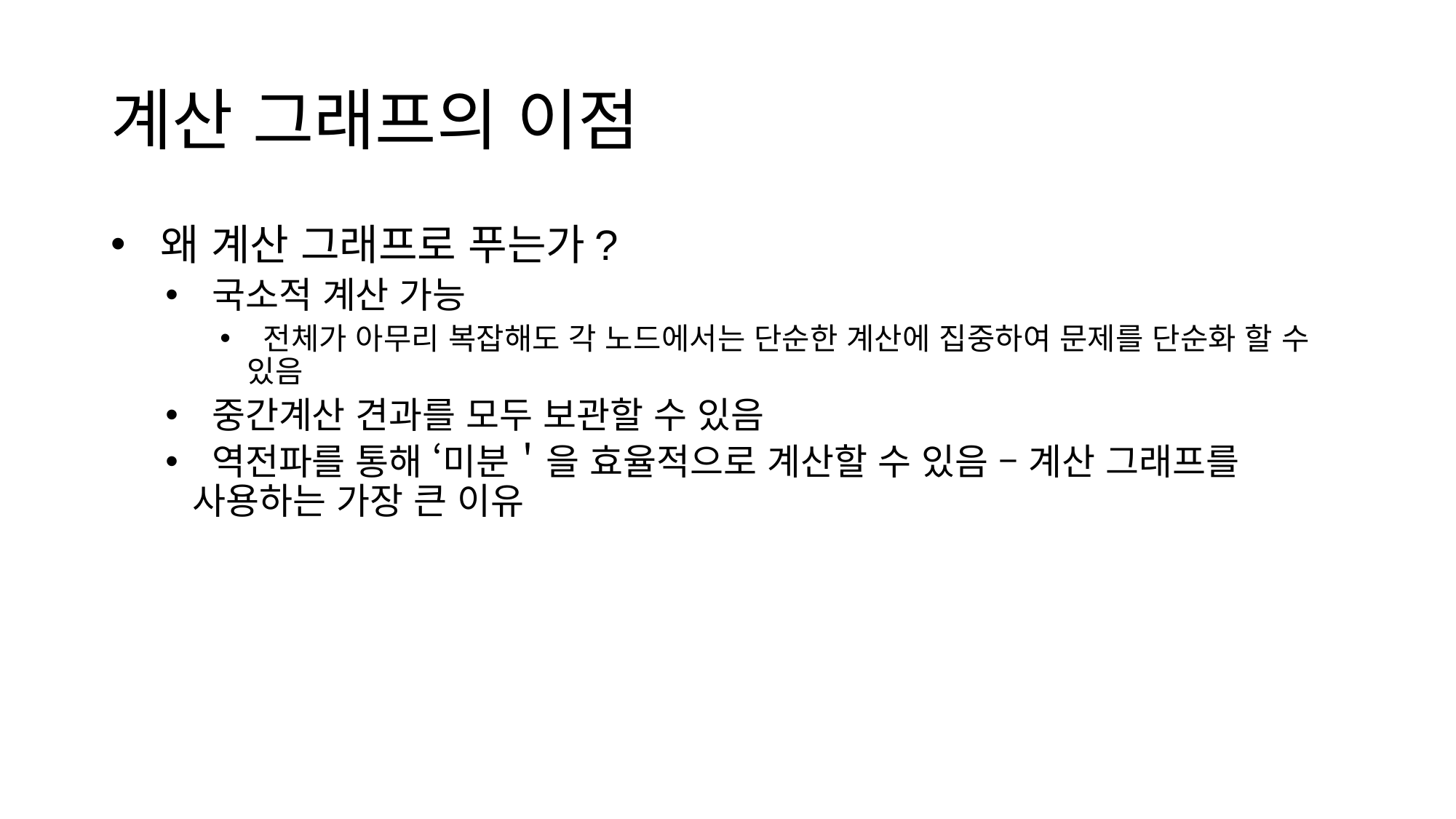

# 계산 그래프의 이점
 왜 계산 그래프로 푸는가?
 국소적 계산 가능
 전체가 아무리 복잡해도 각 노드에서는 단순한 계산에 집중하여 문제를 단순화 할 수 있음
 중간계산 견과를 모두 보관할 수 있음
 역전파를 통해 ‘미분＇을 효율적으로 계산할 수 있음 – 계산 그래프를 사용하는 가장 큰 이유